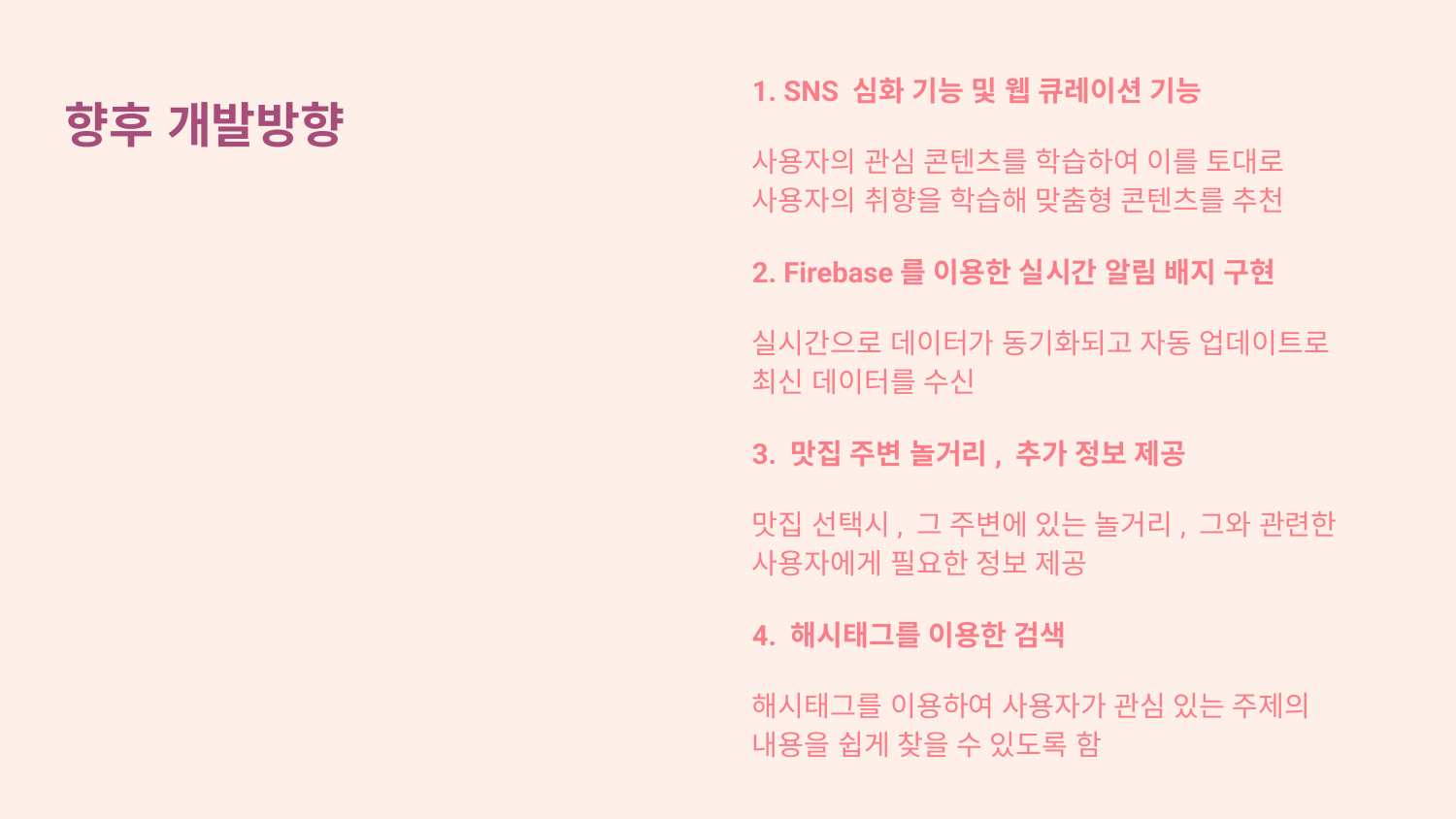

1. SNS 심화 기능 및 웹 큐레이션 기능
사용자의 관심 콘텐츠를 학습하여 이를 토대로 사용자의 취향을 학습해 맞춤형 콘텐츠를 추천
2. Firebase를 이용한 실시간 알림 배지 구현
실시간으로 데이터가 동기화되고 자동 업데이트로 최신 데이터를 수신
3. 맛집 주변 놀거리, 추가 정보 제공
맛집 선택시, 그 주변에 있는 놀거리, 그와 관련한 사용자에게 필요한 정보 제공
4. 해시태그를 이용한 검색
해시태그를 이용하여 사용자가 관심 있는 주제의 내용을 쉽게 찾을 수 있도록 함
향후 개발방향